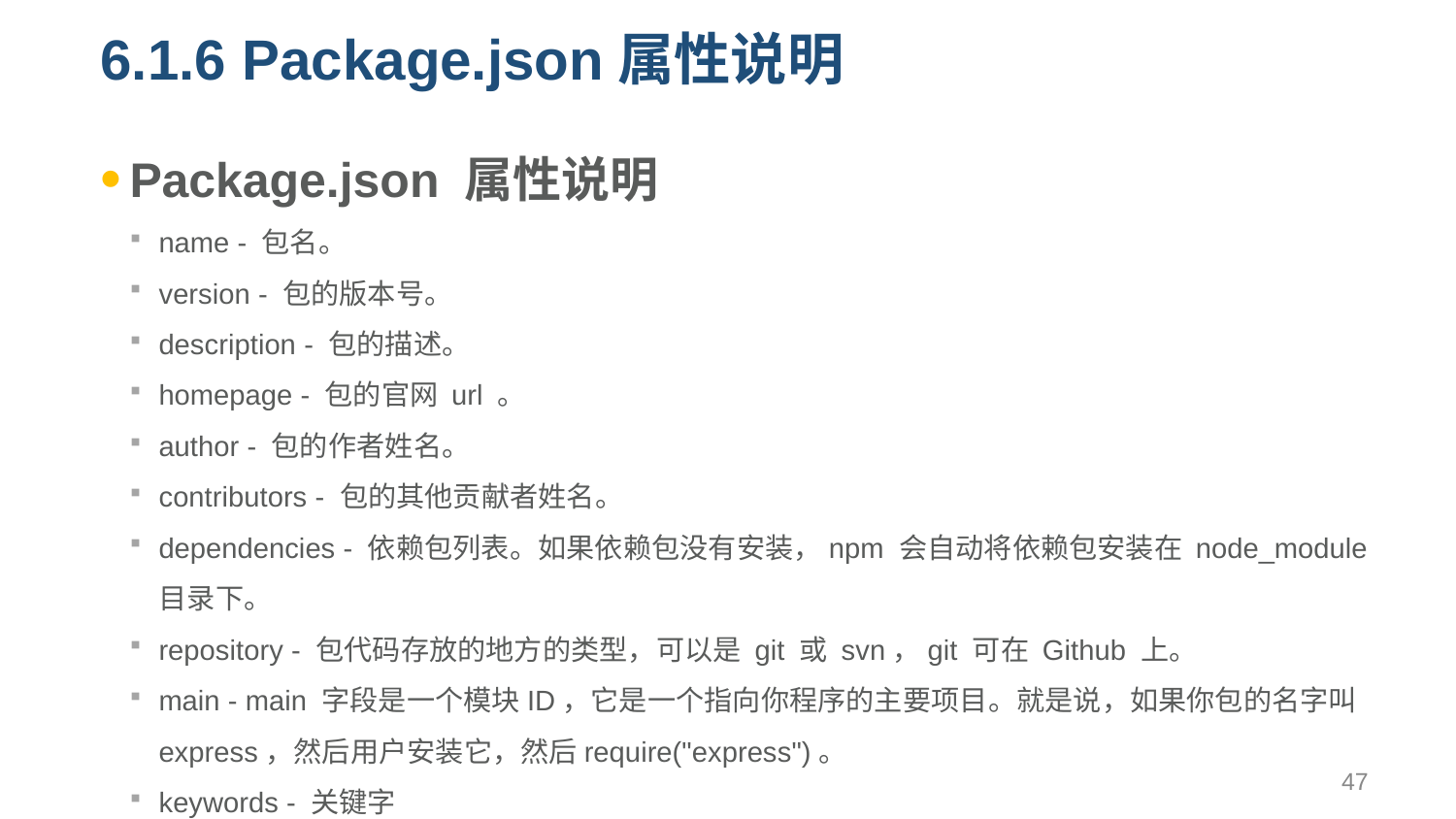

# 6.1.6 Package.json属性说明
Package.json 属性说明
name - 包名。
version - 包的版本号。
description - 包的描述。
homepage - 包的官网 url 。
author - 包的作者姓名。
contributors - 包的其他贡献者姓名。
dependencies - 依赖包列表。如果依赖包没有安装，npm 会自动将依赖包安装在 node_module 目录下。
repository - 包代码存放的地方的类型，可以是 git 或 svn，git 可在 Github 上。
main - main 字段是一个模块ID，它是一个指向你程序的主要项目。就是说，如果你包的名字叫 express，然后用户安装它，然后require("express")。
keywords - 关键字
47